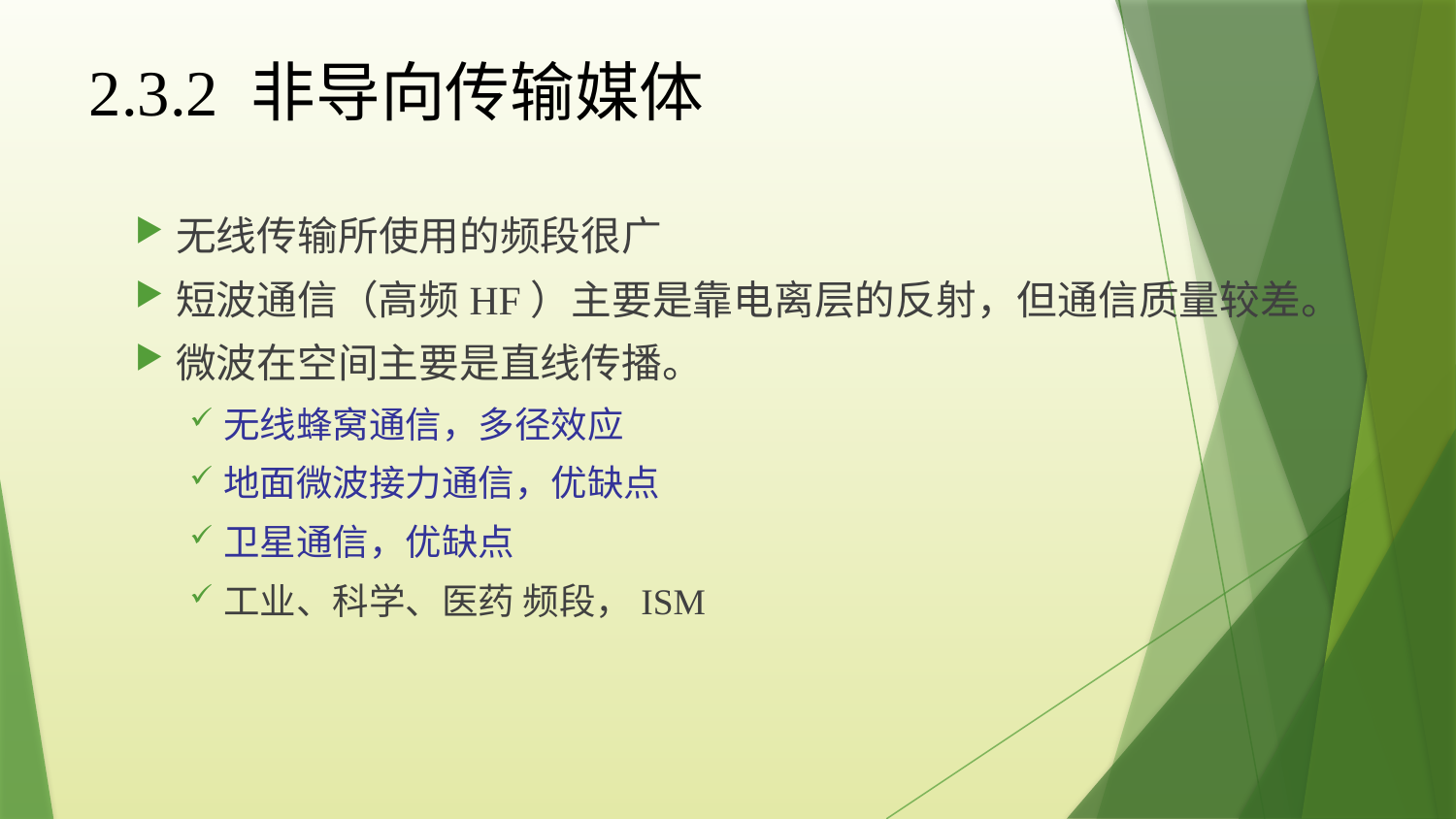

# 2.3.2 非导向传输媒体
无线传输所使用的频段很广
短波通信（高频HF）主要是靠电离层的反射，但通信质量较差。
微波在空间主要是直线传播。
无线蜂窝通信，多径效应
地面微波接力通信，优缺点
卫星通信，优缺点
工业、科学、医药 频段，ISM